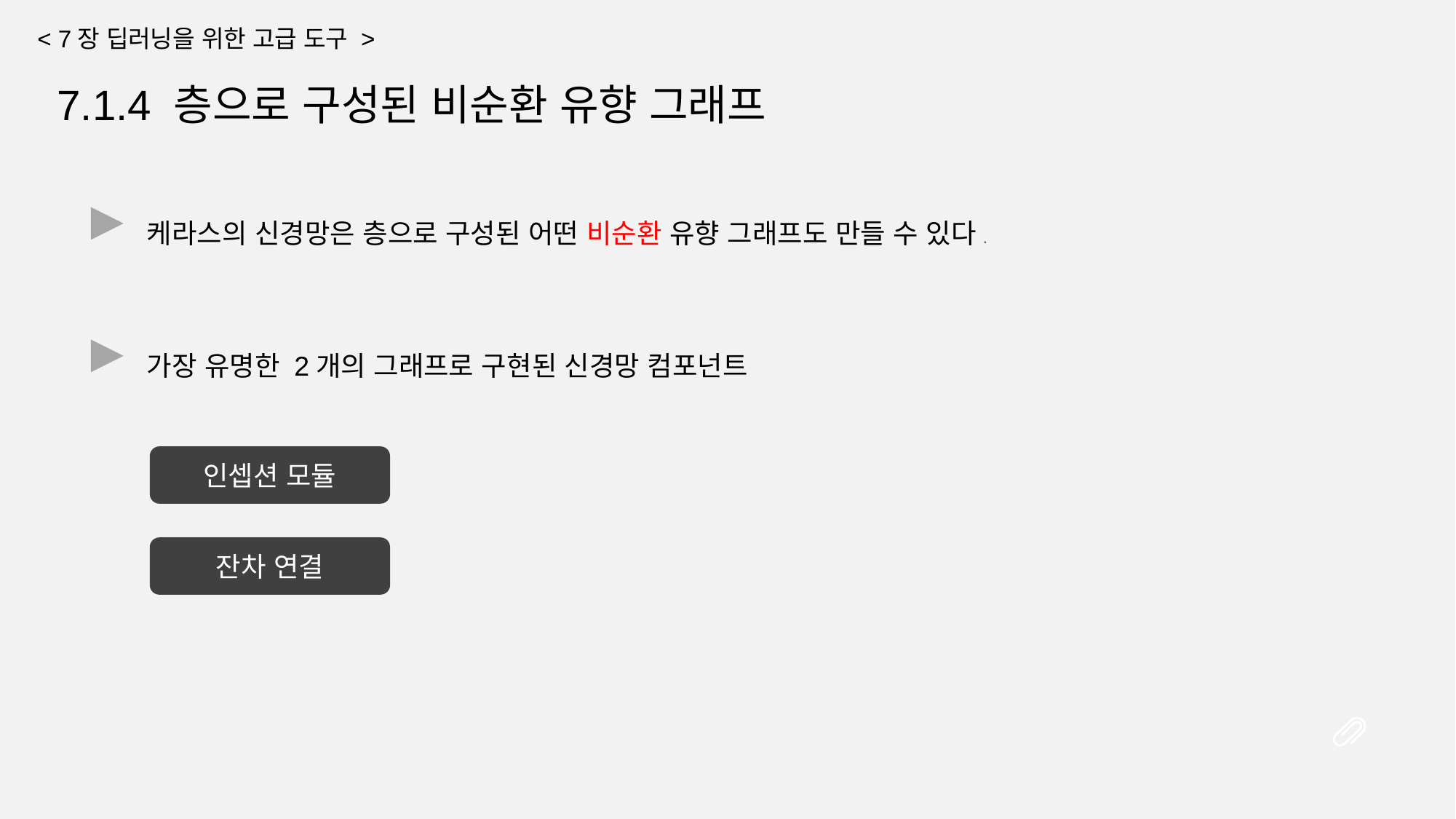

< 7장 딥러닝을 위한 고급 도구 >
7.1.4 층으로 구성된 비순환 유향 그래프
케라스의 신경망은 층으로 구성된 어떤 비순환 유향 그래프도 만들 수 있다.

가장 유명한 2개의 그래프로 구현된 신경망 컴포넌트

인셉션 모듈
잔차 연결